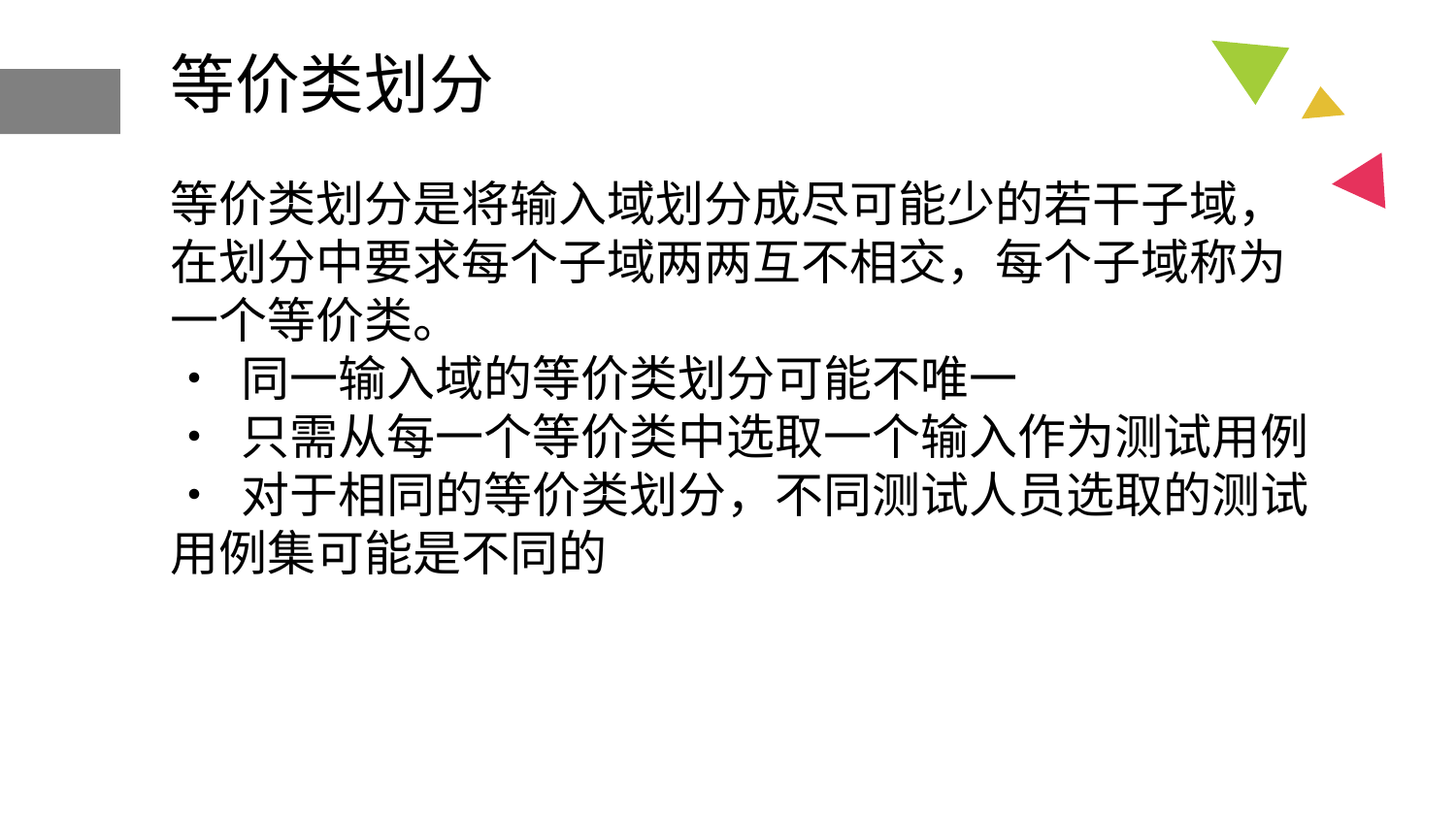

等价类划分

等价类划分是将输入域划分成尽可能少的若干子域，在划分中要求每个子域两两互不相交，每个子域称为一个等价类。
• 同一输入域的等价类划分可能不唯一
• 只需从每一个等价类中选取一个输入作为测试用例
• 对于相同的等价类划分，不同测试人员选取的测试用例集可能是不同的